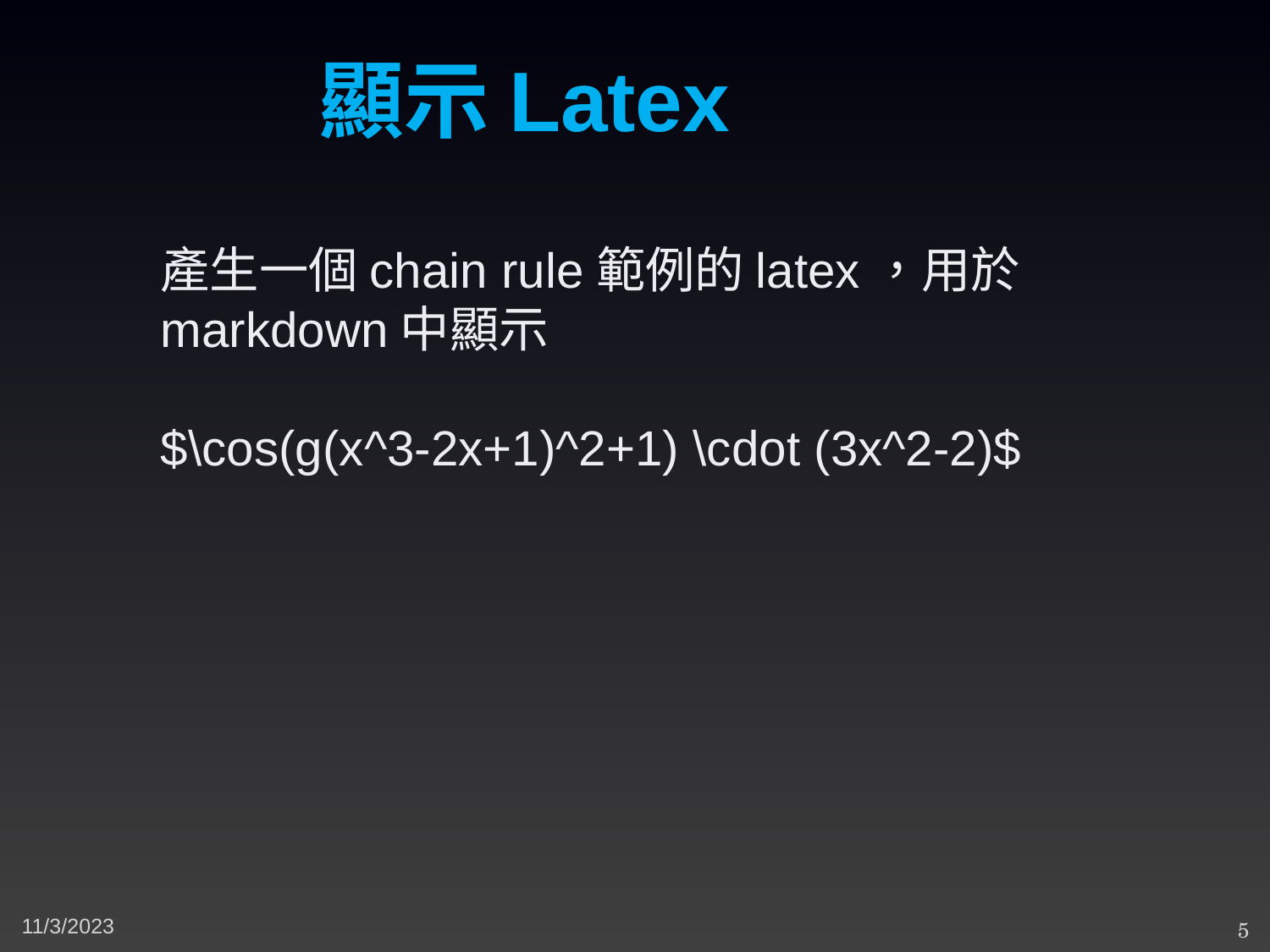

顯示Latex
產生一個chain rule範例的latex，用於markdown中顯示

$\cos(g(x^3-2x+1)^2+1) \cdot (3x^2-2)$
11/3/2023
5